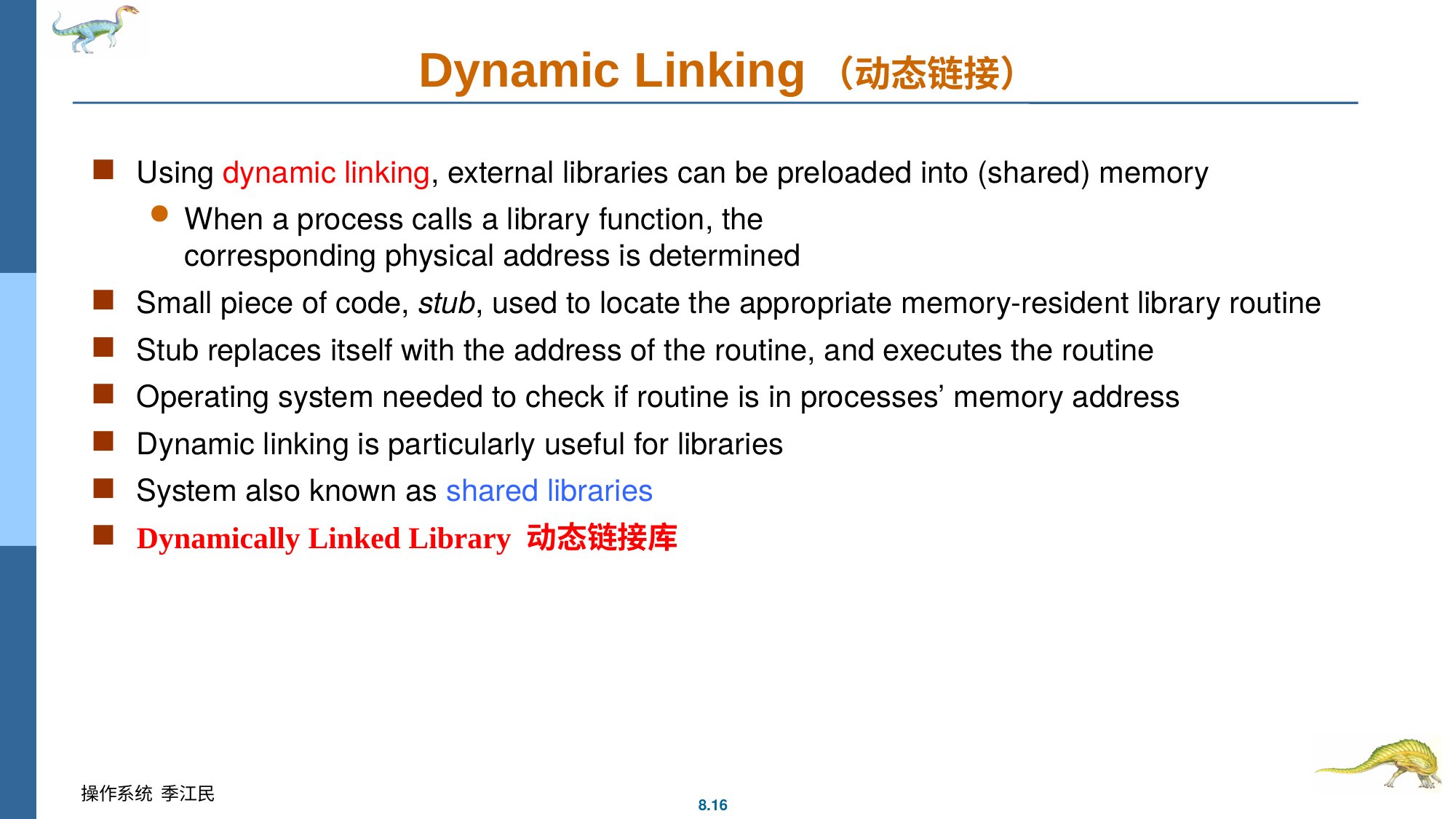

# Dynamic Linking（动态链接）
Using dynamic linking, external libraries can be preloaded into (shared) memory
When a process calls a library function, the
corresponding physical address is determined
Small piece of code, stub, used to locate the appropriate memory-resident library routine
Stub replaces itself with the address of the routine, and executes the routine
Operating system needed to check if routine is in processes’ memory address
Dynamic linking is particularly useful for libraries
System also known as shared libraries
Dynamically Linked Library 动态链接库